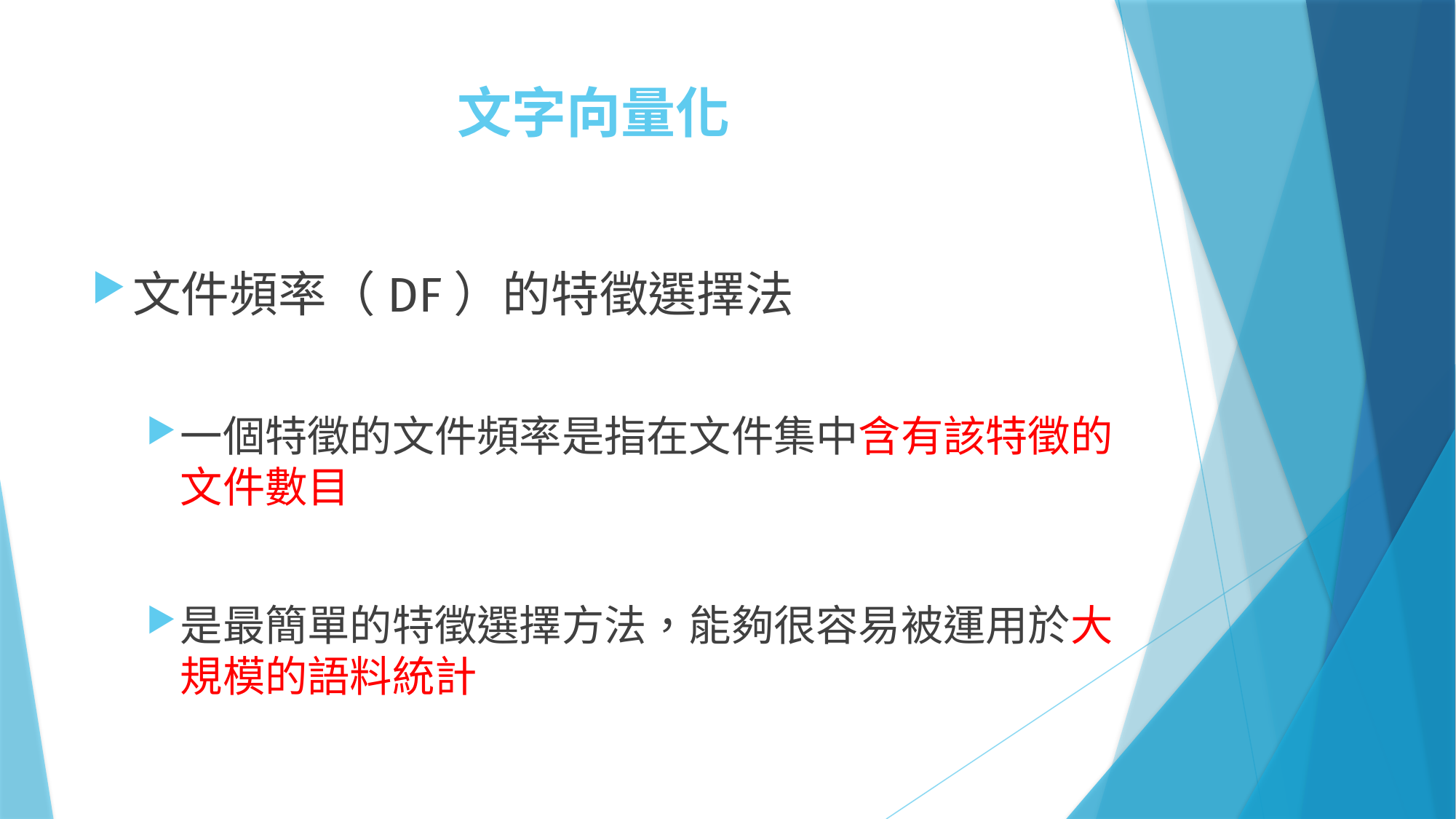

# 文字向量化
文件頻率（DF）的特徵選擇法

一個特徵的文件頻率是指在文件集中含有該特徵的文件數目

是最簡單的特徵選擇方法，能夠很容易被運用於大規模的語料統計